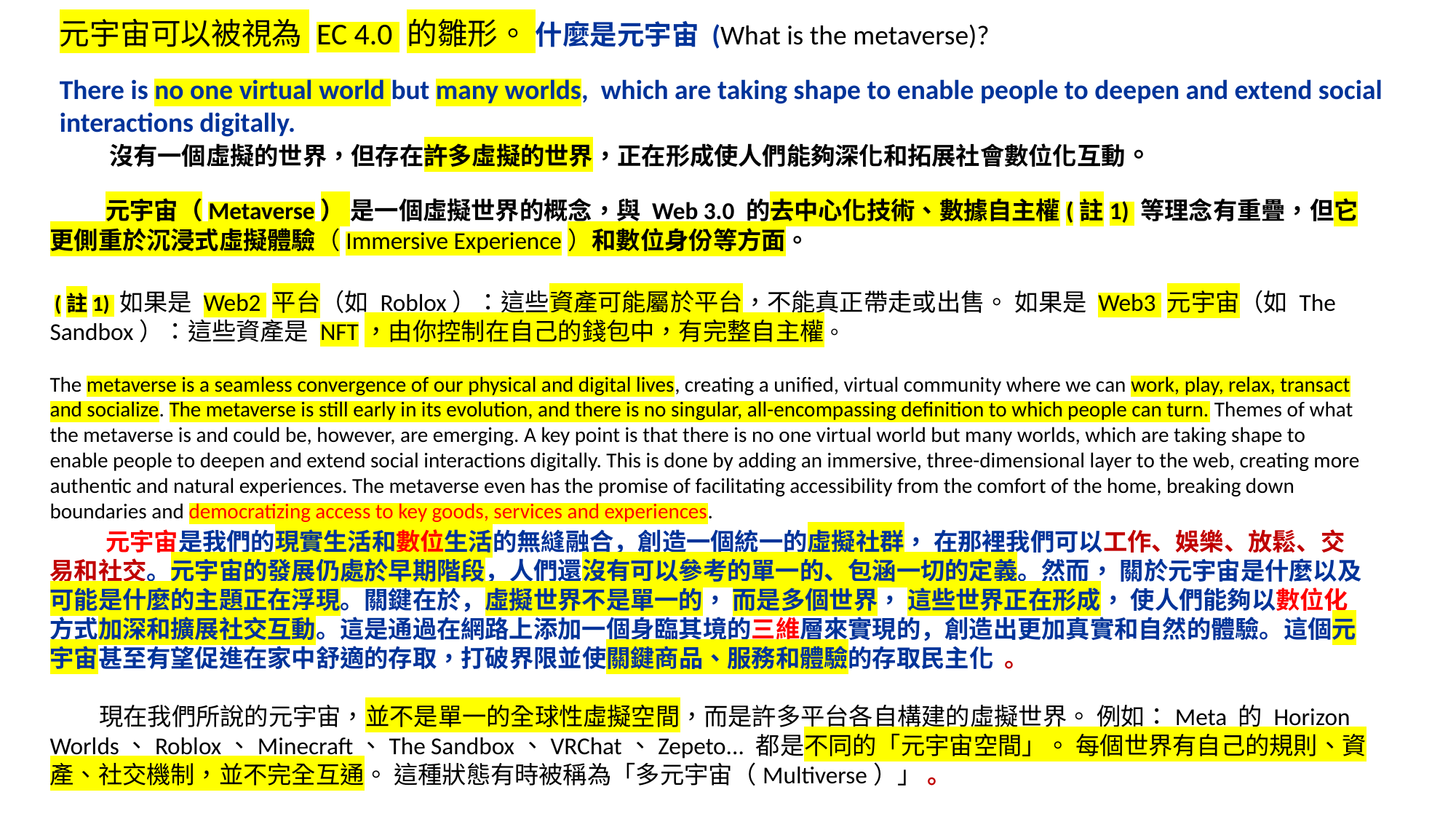

元宇宙可以被視為 EC 4.0 的雛形。 什麼是元宇宙 (What is the metaverse)?
There is no one virtual world but many worlds,  which are taking shape to enable people to deepen and extend social interactions digitally.                                                                                                                                                                                         沒有一個虛擬的世界，但存在許多虛擬的世界，正在形成使人們能夠深化和拓展社會數位化互動。
        元宇宙（Metaverse） 是一個虛擬世界的概念，與 Web 3.0 的去中心化技術、數據自主權(註1) 等理念有重疊，但它更側重於沉浸式虛擬體驗（Immersive Experience）和數位身份等方面。

 (註1) 如果是 Web2 平台（如 Roblox）：這些資產可能屬於平台，不能真正帶走或出售。 如果是 Web3 元宇宙（如 The Sandbox）：這些資產是 NFT，由你控制在自己的錢包中，有完整自主權。

The metaverse is a seamless convergence of our physical and digital lives, creating a unified, virtual community where we can work, play, relax, transact and socialize. The metaverse is still early in its evolution, and there is no singular, all-encompassing definition to which people can turn. Themes of what the metaverse is and could be, however, are emerging. A key point is that there is no one virtual world but many worlds, which are taking shape to enable people to deepen and extend social interactions digitally. This is done by adding an immersive, three-dimensional layer to the web, creating more authentic and natural experiences. The metaverse even has the promise of facilitating accessibility from the comfort of the home, breaking down boundaries and democratizing access to key goods, services and experiences.
        元宇宙是我們的現實生活和數位生活的無縫融合，創造一個統一的虛擬社群， 在那裡我們可以工作、娛樂、放鬆、交易和社交。元宇宙的發展仍處於早期階段，人們還沒有可以參考的單一的、包涵一切的定義。然而， 關於元宇宙是什麼以及可能是什麼的主題正在浮現。關鍵在於，虛擬世界不是單一的， 而是多個世界， 這些世界正在形成， 使人們能夠以數位化方式加深和擴展社交互動。這是通過在網路上添加一個身臨其境的三維層來實現的，創造出更加真實和自然的體驗。這個元宇宙甚至有望促進在家中舒適的存取，打破界限並使關鍵商品、服務和體驗的存取民主化  。

        現在我們所說的元宇宙，並不是單一的全球性虛擬空間，而是許多平台各自構建的虛擬世界。 例如：Meta 的 Horizon Worlds、Roblox、Minecraft、The Sandbox、VRChat、Zepeto... 都是不同的「元宇宙空間」。 每個世界有自己的規則、資產、社交機制，並不完全互通。 這種狀態有時被稱為「多元宇宙（Multiverse）」 。